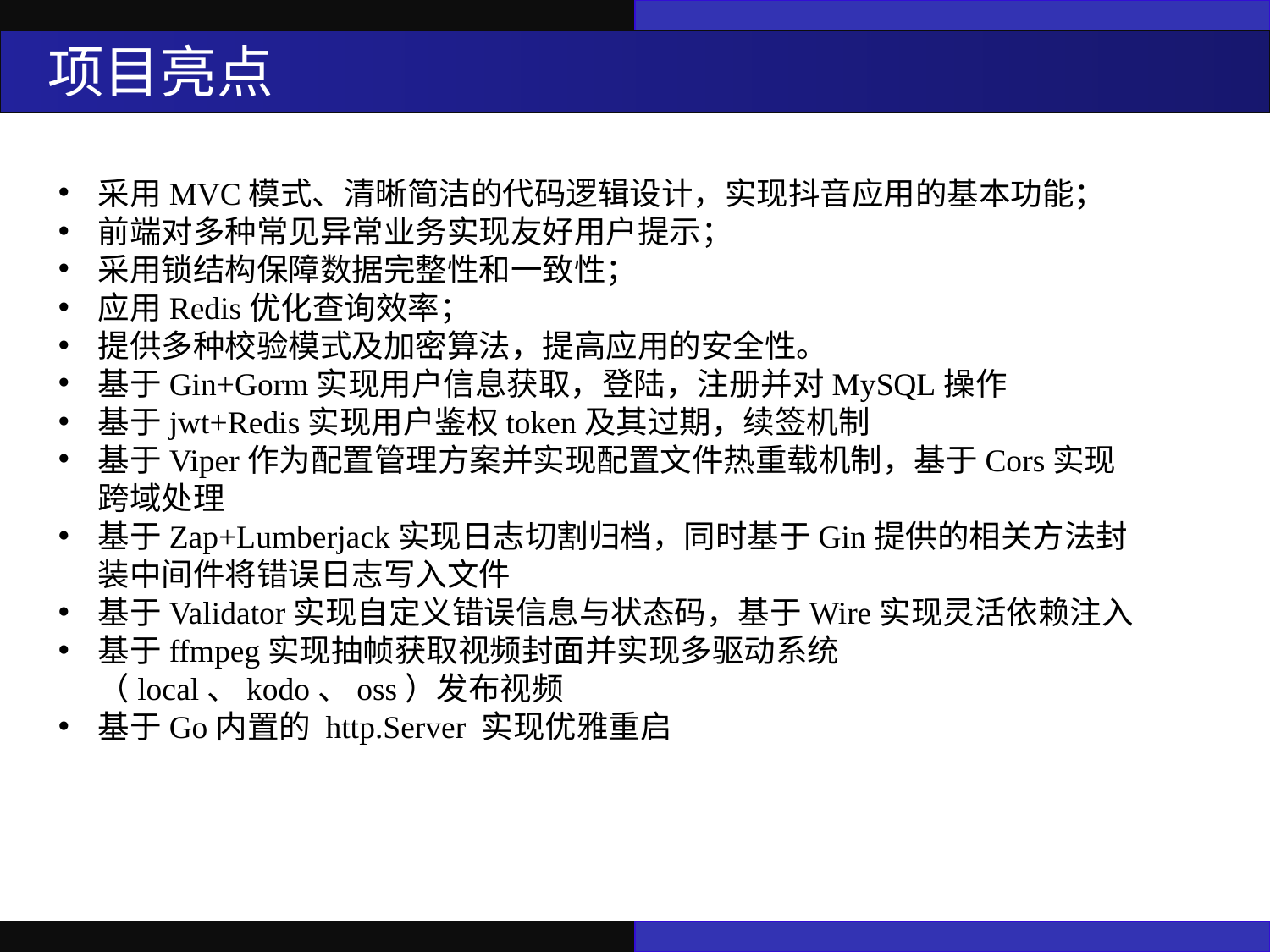

项目亮点
采用MVC模式、清晰简洁的代码逻辑设计，实现抖音应用的基本功能；
前端对多种常见异常业务实现友好用户提示；
采用锁结构保障数据完整性和一致性；
应用Redis优化查询效率；
提供多种校验模式及加密算法，提高应用的安全性。
基于Gin+Gorm实现用户信息获取，登陆，注册并对MySQL操作
基于jwt+Redis实现用户鉴权token及其过期，续签机制
基于Viper作为配置管理方案并实现配置文件热重载机制，基于Cors实现跨域处理
基于Zap+Lumberjack实现日志切割归档，同时基于Gin提供的相关方法封装中间件将错误日志写入文件
基于Validator实现自定义错误信息与状态码，基于Wire实现灵活依赖注入
基于ffmpeg实现抽帧获取视频封面并实现多驱动系统（local、kodo、oss）发布视频
基于Go内置的 http.Server 实现优雅重启
5